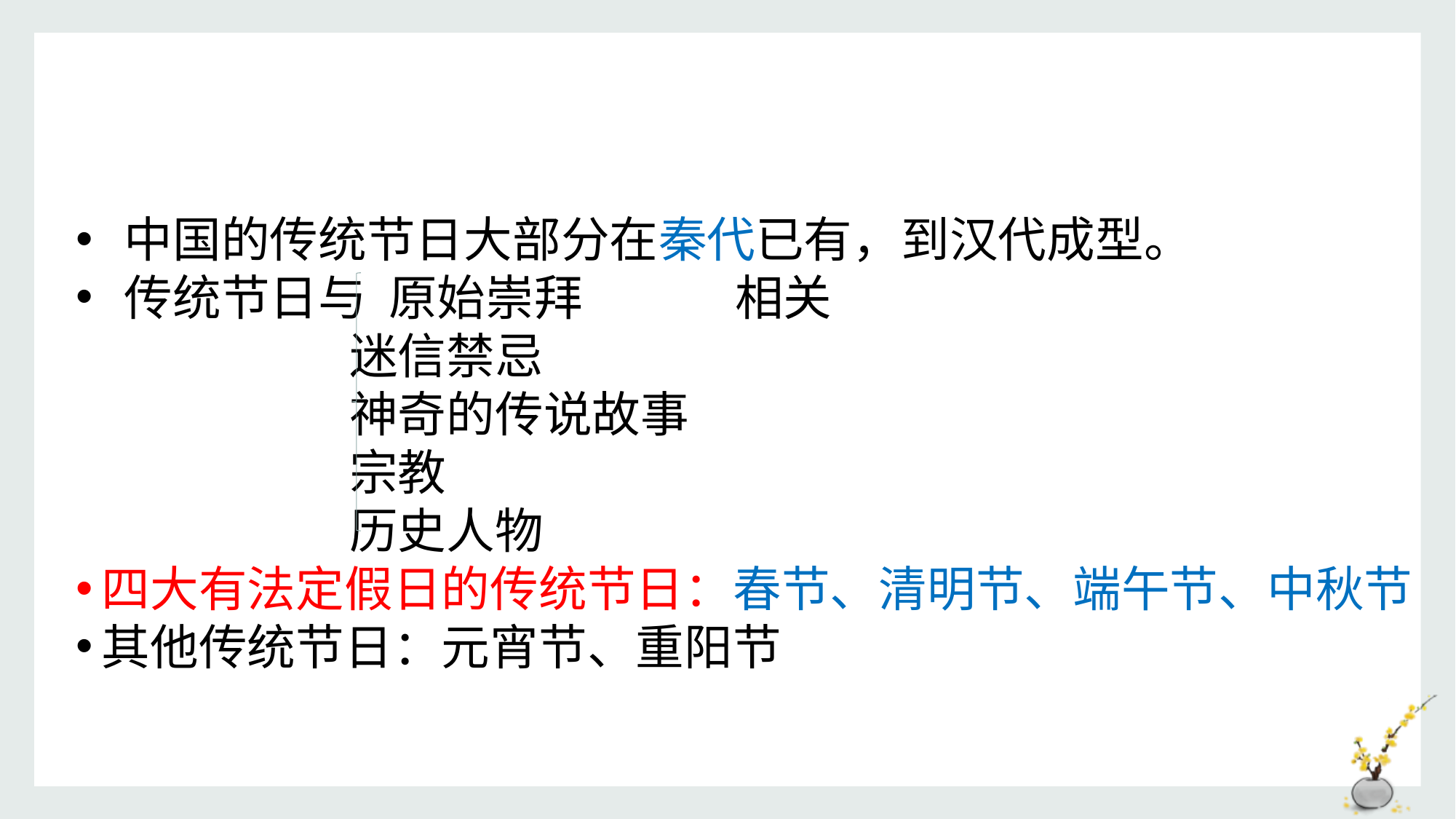

中国的传统节日大部分在秦代已有，到汉代成型。
 传统节日与  原始崇拜              相关
                        迷信禁忌
                        神奇的传说故事
                        宗教
                        历史人物
四大有法定假日的传统节日：春节、清明节、端午节、中秋节
其他传统节日：元宵节、重阳节
#